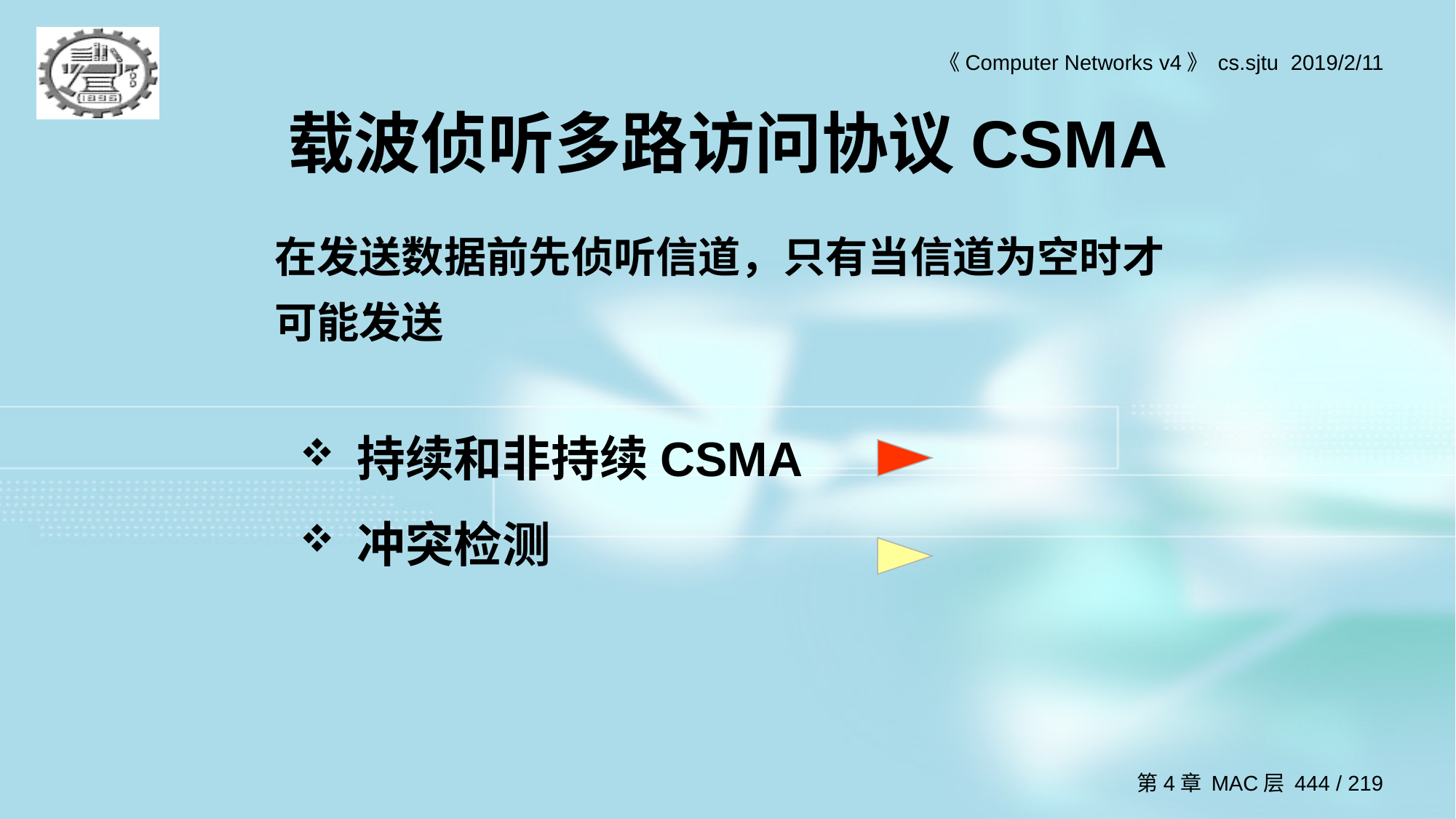

# 载波侦听多路访问协议CSMA
在发送数据前先侦听信道，只有当信道为空时才可能发送
持续和非持续CSMA
冲突检测